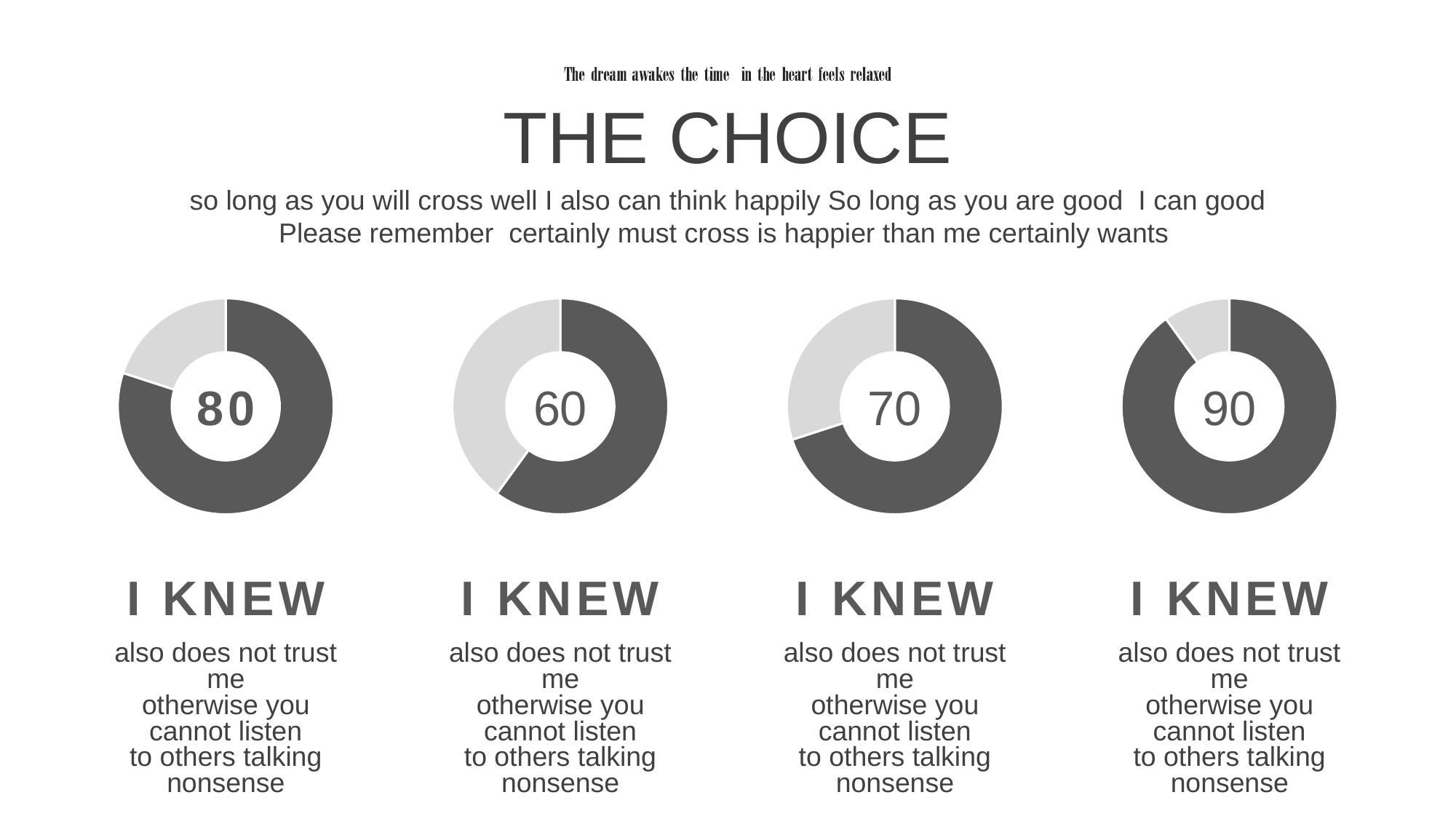

THE CHOICE
so long as you will cross well I also can think happily So long as you are good  I can good
Please remember  certainly must cross is happier than me certainly wants

### Chart

| Category | 销售额 |
|---|---|
| 第一季度 | 8.0 |
| 第二季度 | 2.0 |

### Chart

| Category | 销售额 |
|---|---|
| 第一季度 | 6.0 |
| 第二季度 | 4.0 |

### Chart

| Category | 销售额 |
|---|---|
| 第一季度 | 7.0 |
| 第二季度 | 3.0 |

### Chart

| Category | 销售额 |
|---|---|
| 第一季度 | 9.0 |
| 第二季度 | 1.0 |
80
60
70
90
I KNEW
also does not trust me
otherwise you cannot listen
to others talking nonsense
I KNEW
also does not trust me
otherwise you cannot listen
to others talking nonsense
I KNEW
also does not trust me
otherwise you cannot listen
to others talking nonsense
I KNEW
also does not trust me
otherwise you cannot listen
to others talking nonsense